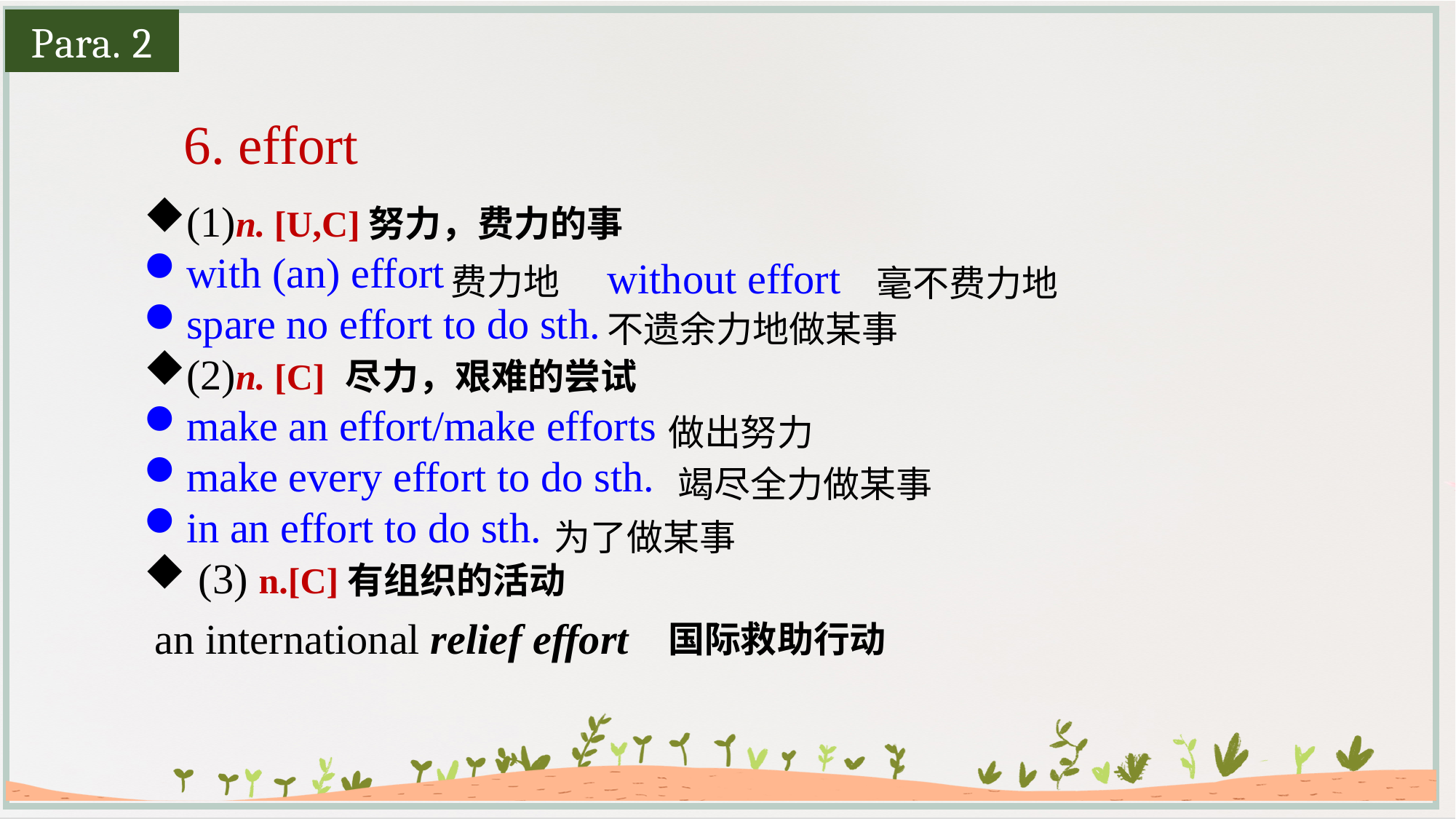

Para. 2
6. effort
(1)n. [U,C]努力，费力的事
with (an) effort
spare no effort to do sth.
(2)n. [C] 尽力，艰难的尝试
make an effort/make efforts
make every effort to do sth.
in an effort to do sth.
(3) n.[C]有组织的活动

without effort
费力地
毫不费力地
不遗余力地做某事
做出努力
竭尽全力做某事
为了做某事
an international relief effort
国际救助行动